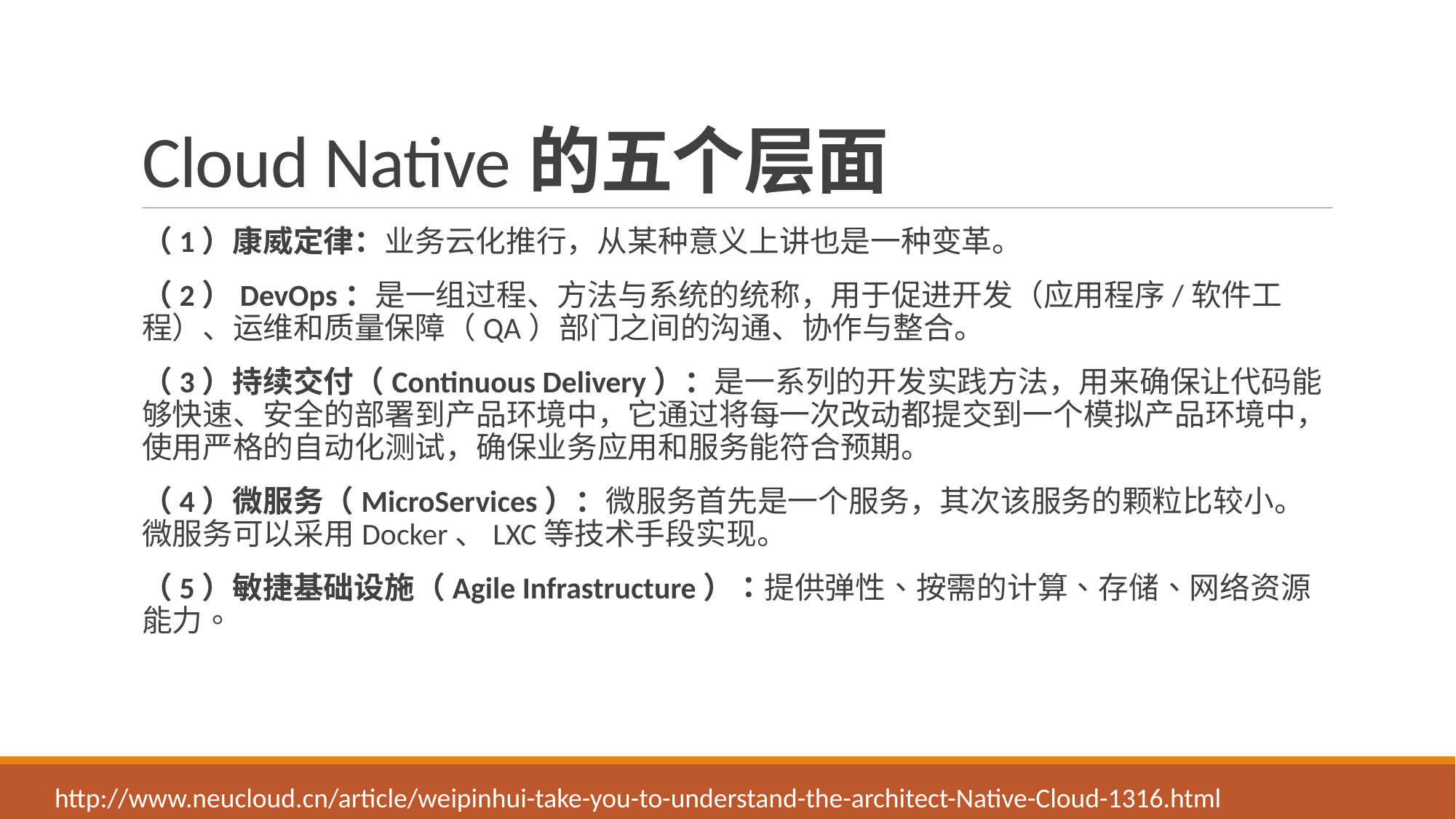

# Cloud Native的五个层面
（1）康威定律：业务云化推行，从某种意义上讲也是一种变革。
（2）DevOps：是一组过程、方法与系统的统称，用于促进开发（应用程序/软件工程）、运维和质量保障（QA）部门之间的沟通、协作与整合。
（3）持续交付（Continuous Delivery）：是一系列的开发实践方法，用来确保让代码能够快速、安全的部署到产品环境中，它通过将每一次改动都提交到一个模拟产品环境中，使用严格的自动化测试，确保业务应用和服务能符合预期。
（4）微服务（MicroServices）：微服务首先是一个服务，其次该服务的颗粒比较小。微服务可以采用Docker、LXC等技术手段实现。
（5）敏捷基础设施（Agile Infrastructure）：提供弹性、按需的计算、存储、网络资源能力。
http://www.neucloud.cn/article/weipinhui-take-you-to-understand-the-architect-Native-Cloud-1316.html